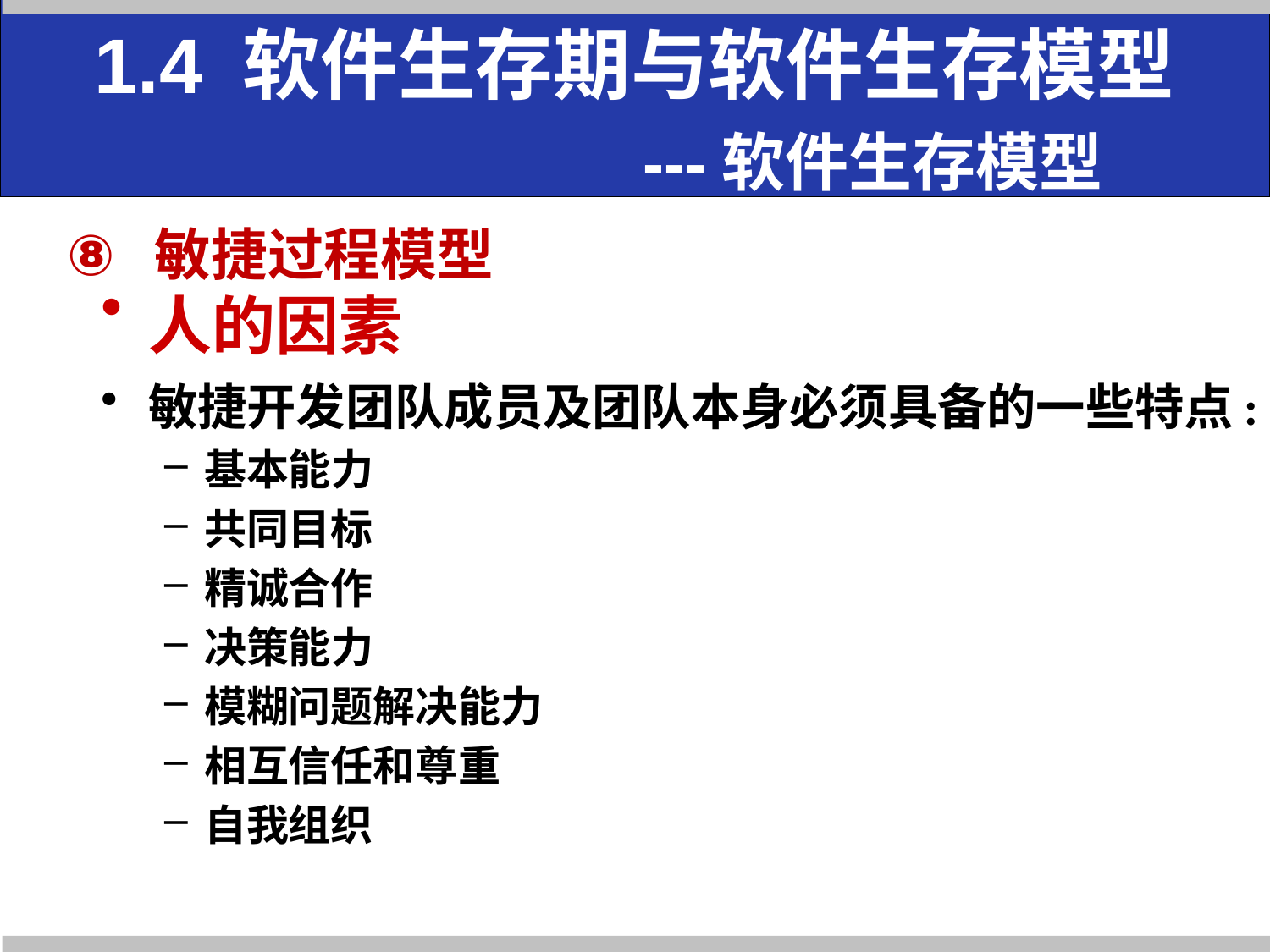

# 1.4 软件生存期与软件生存模型 ---软件生存模型
敏捷过程模型
人的因素
敏捷开发团队成员及团队本身必须具备的一些特点:
基本能力
共同目标
精诚合作
决策能力
模糊问题解决能力
相互信任和尊重
自我组织

94